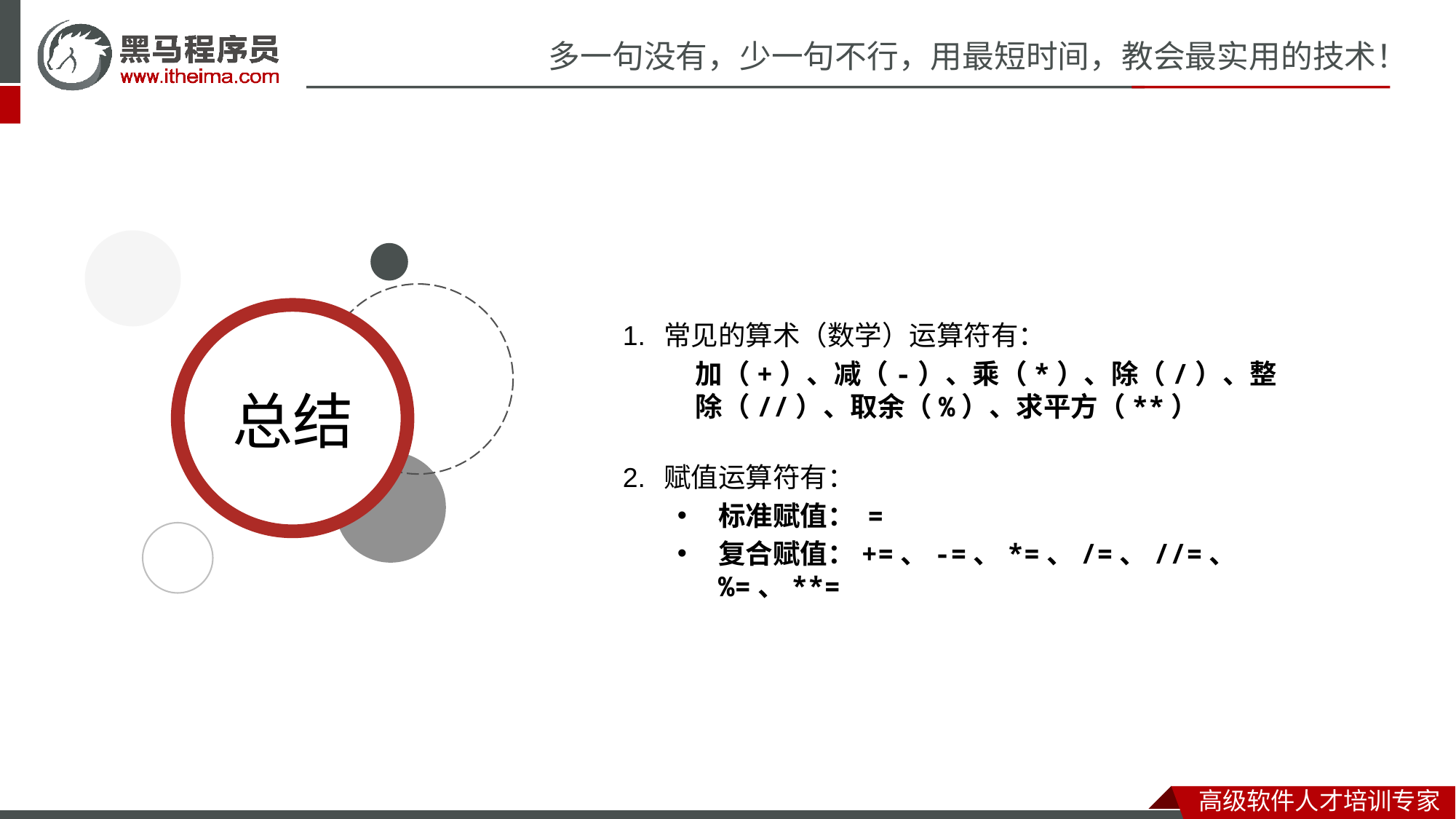

常见的算术（数学）运算符有：
加（+）、减（-）、乘（*）、除（/）、整除（//）、取余（%）、求平方（**）
赋值运算符有：
标准赋值： =
复合赋值：+=、-=、*=、/=、//=、%=、**=